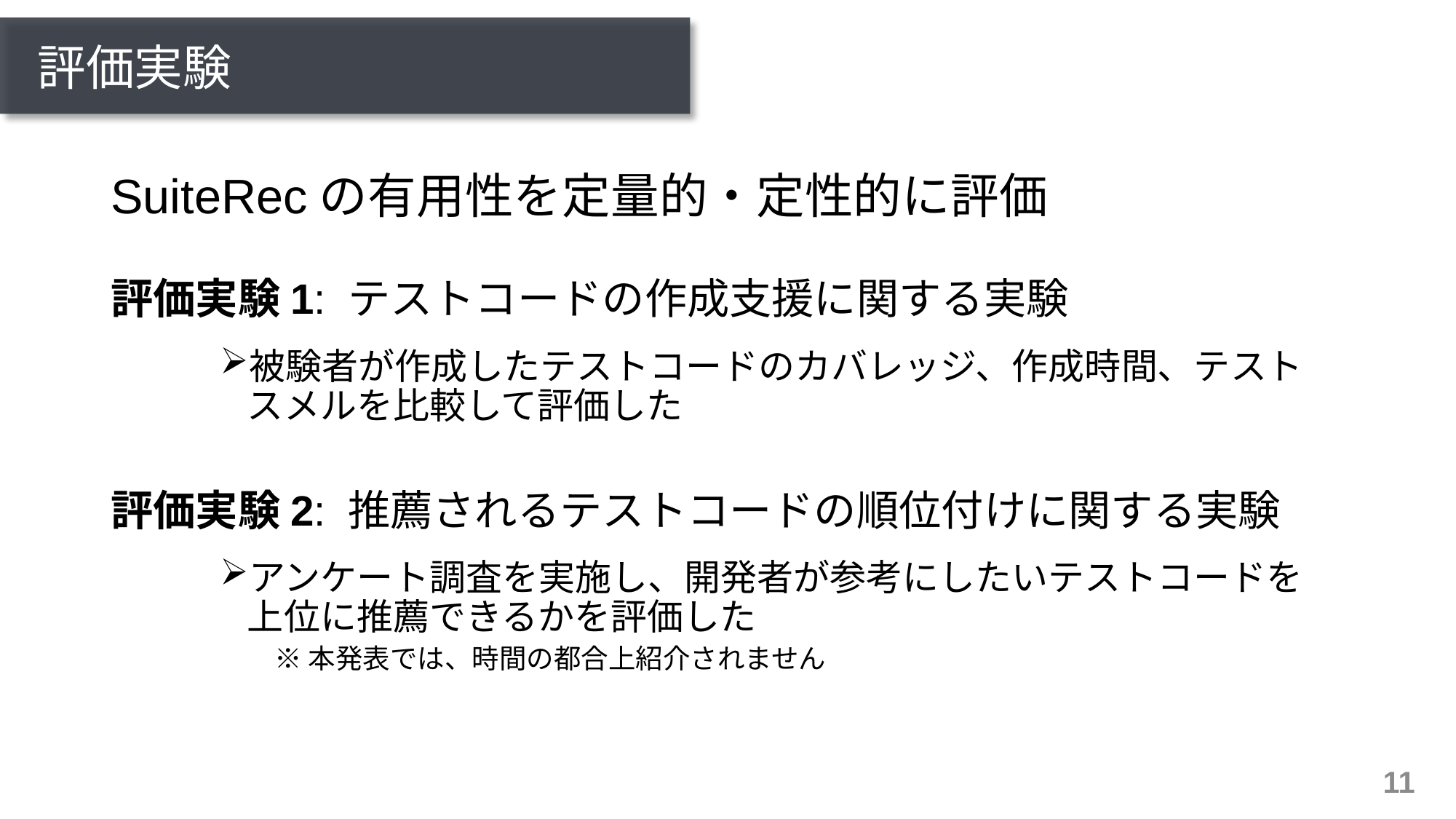

# 評価実験
SuiteRecの有用性を定量的・定性的に評価

評価実験1: テストコードの作成支援に関する実験

被験者が作成したテストコードのカバレッジ、作成時間、テストスメルを比較して評価した

評価実験2: 推薦されるテストコードの順位付けに関する実験

アンケート調査を実施し、開発者が参考にしたいテストコードを上位に推薦できるかを評価した
	※本発表では、時間の都合上紹介されません